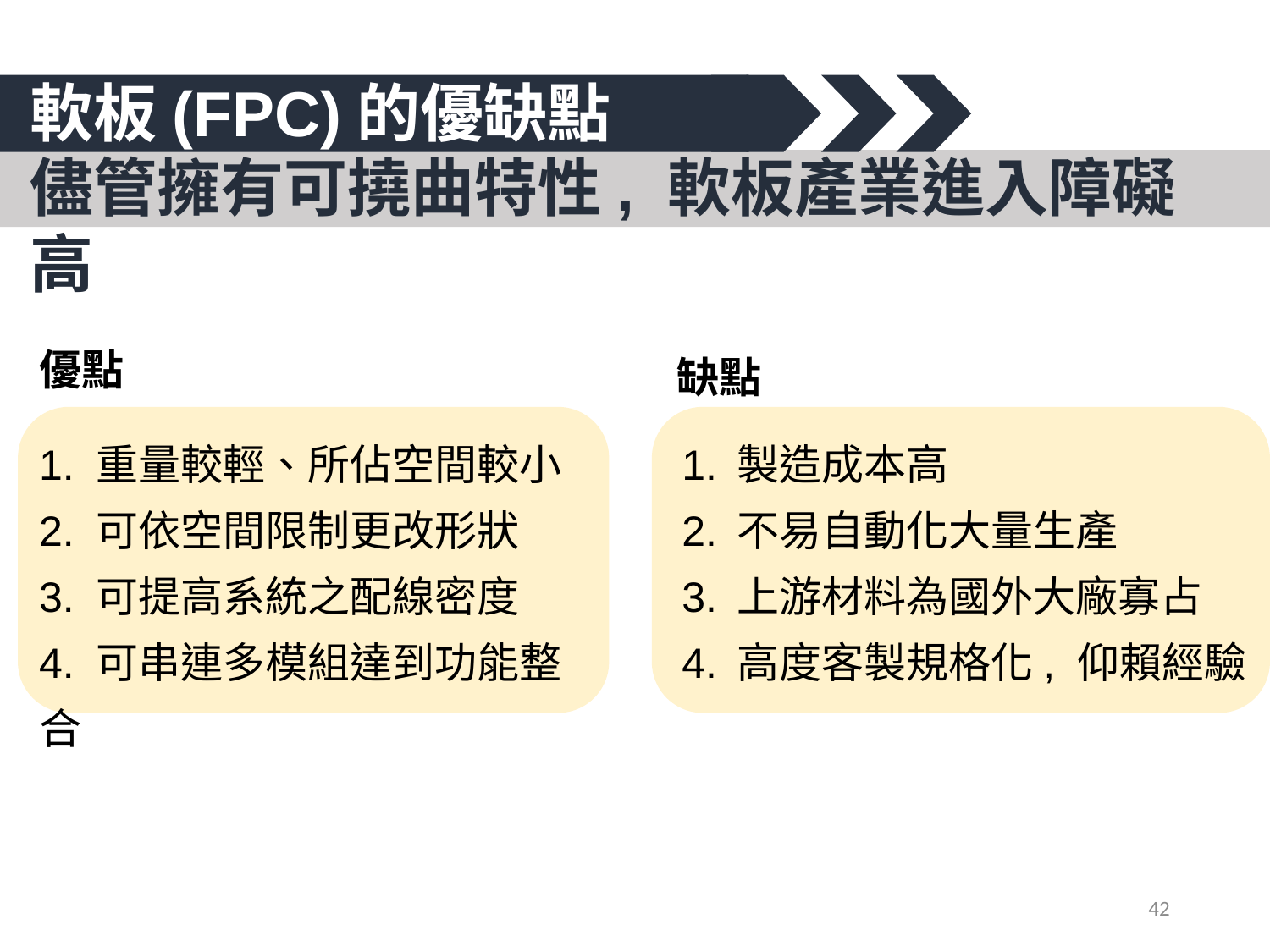

軟板(FPC)的優缺點
儘管擁有可撓曲特性, 軟板產業進入障礙高
優點
缺點

1. 重量較輕、所佔空間較小
2. 可依空間限制更改形狀
3. 可提高系統之配線密度
4. 可串連多模組達到功能整合

 製造成本高
 不易自動化大量生產
 上游材料為國外大廠寡占
 高度客製規格化, 仰賴經驗
42